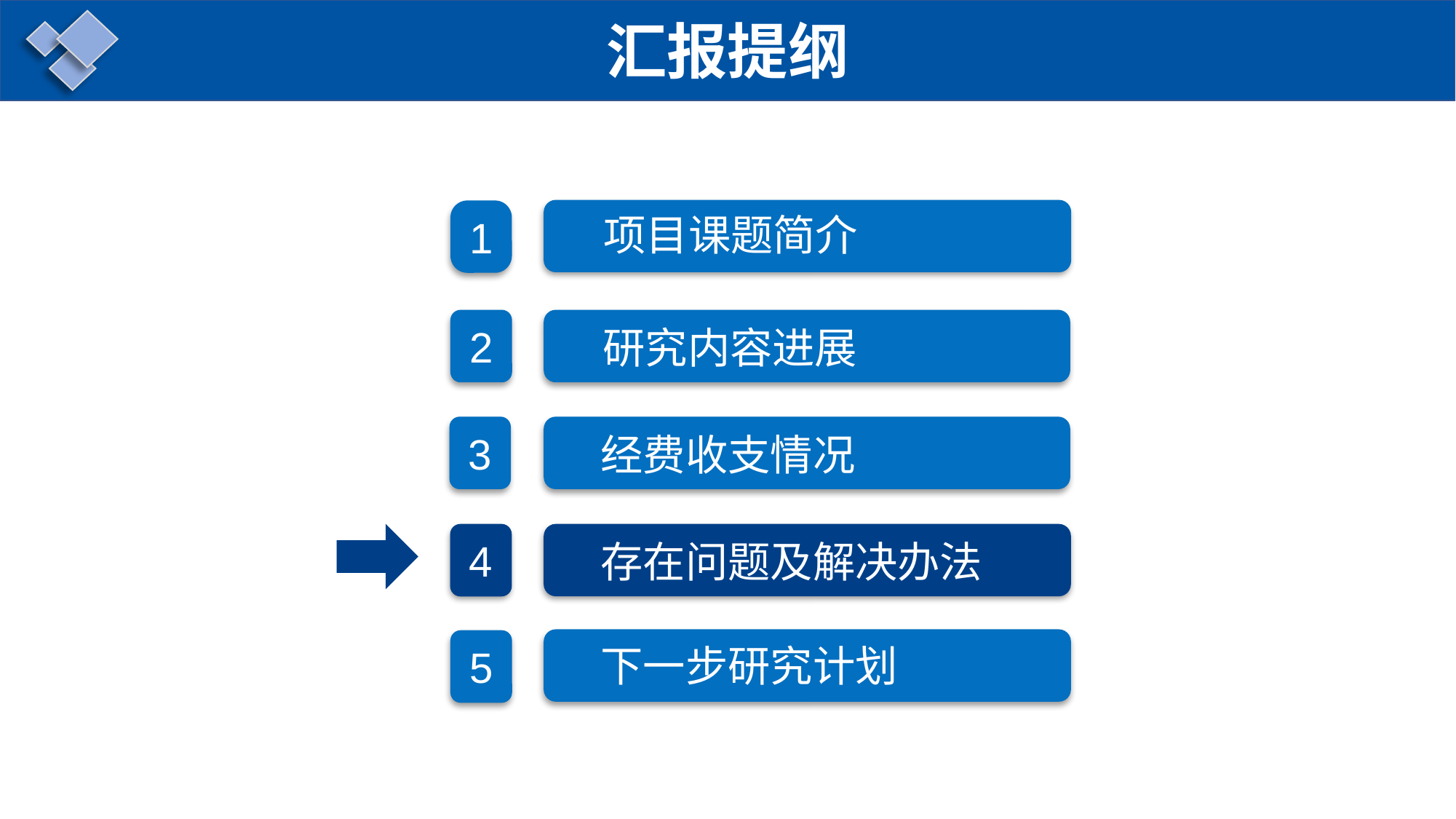

汇报提纲

1
项目课题简介
2

研究内容进展
3

经费收支情况

4

存在问题及解决办法

下一步研究计划
5
26